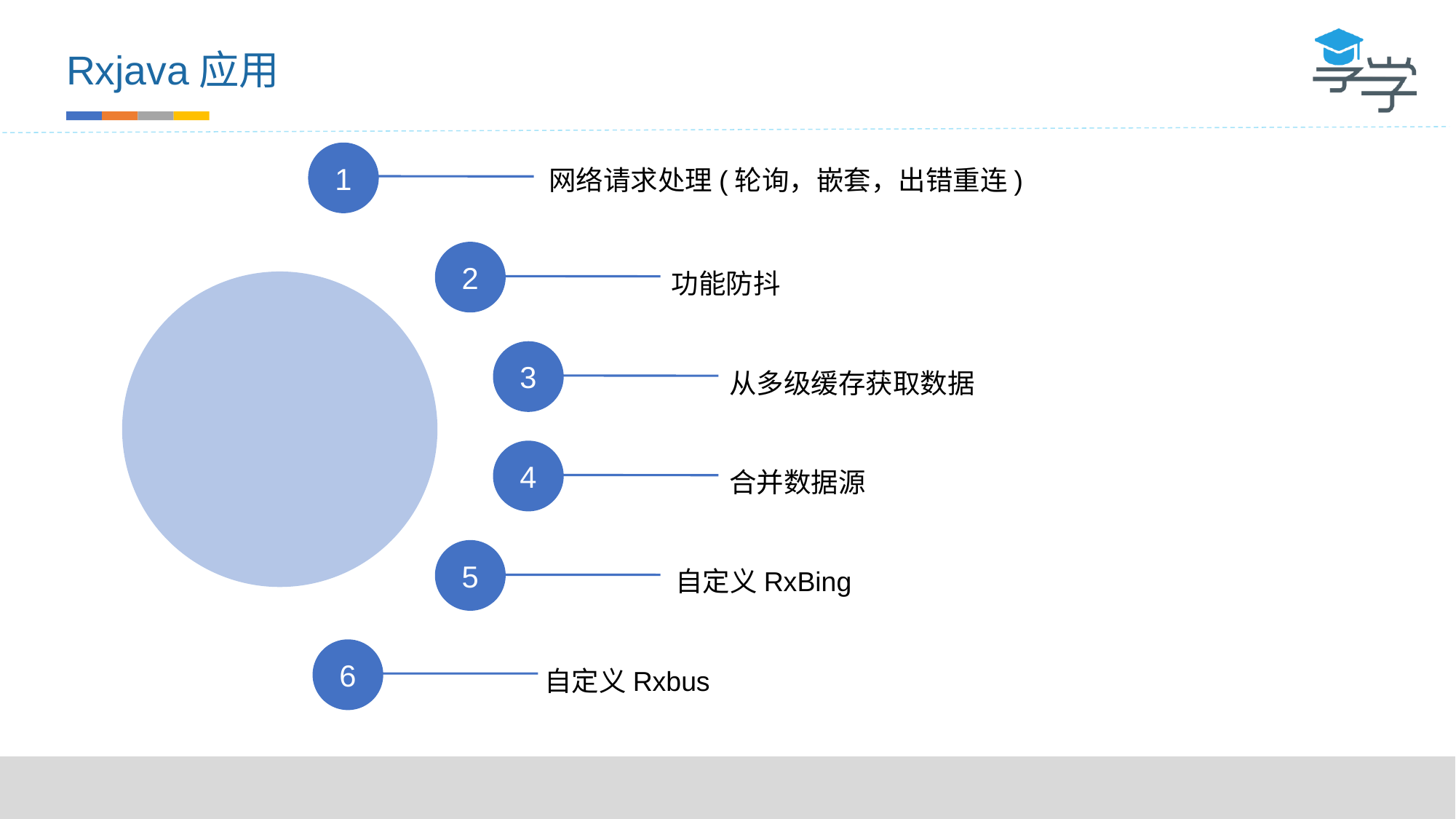

Rxjava应用

网络请求处理(轮询，嵌套，出错重连)
1

2
功能防抖

3
从多级缓存获取数据

4
合并数据源

5
自定义RxBing

6
自定义Rxbus